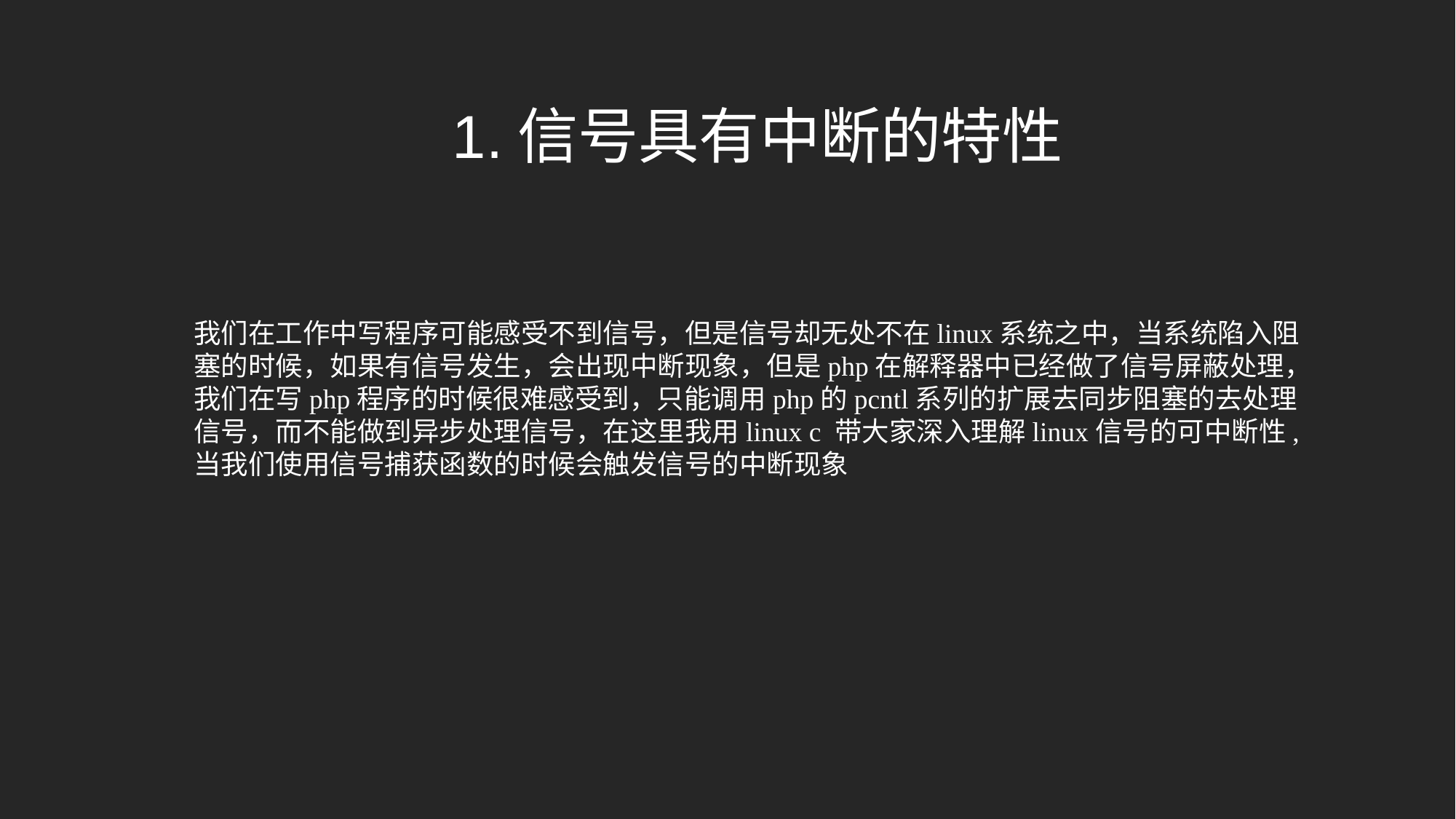

1.信号具有中断的特性

我们在工作中写程序可能感受不到信号，但是信号却无处不在linux系统之中，当系统陷入阻塞的时候，如果有信号发生，会出现中断现象，但是php在解释器中已经做了信号屏蔽处理，我们在写php程序的时候很难感受到，只能调用php的pcntl系列的扩展去同步阻塞的去处理信号，而不能做到异步处理信号，在这里我用linux c 带大家深入理解linux信号的可中断性,当我们使用信号捕获函数的时候会触发信号的中断现象